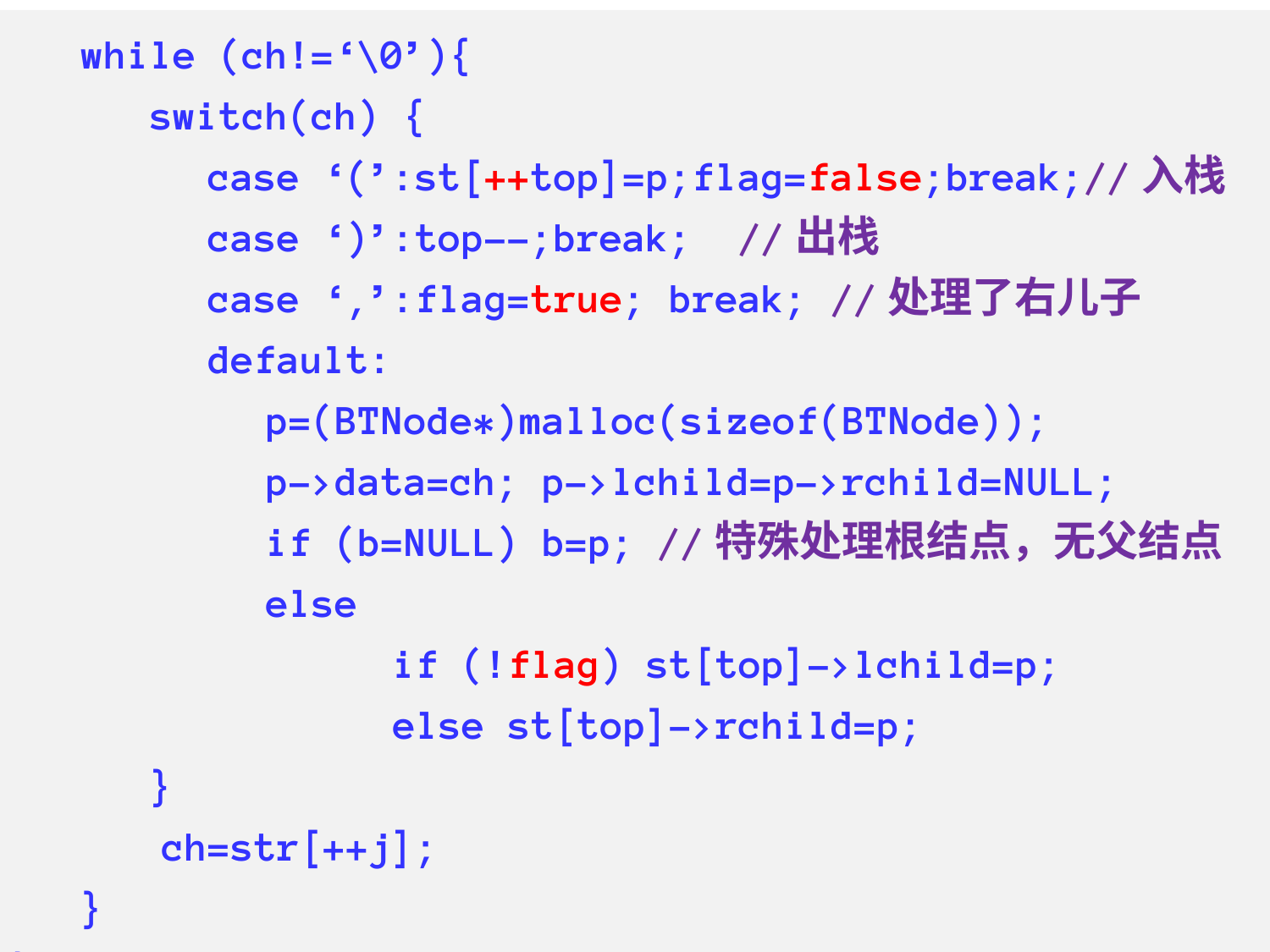

while (ch!=‘\0’){
      switch(ch) {
	   case ‘(’:st[++top]=p;flag=false;break;//入栈
	   case ‘)’:top--;break;  //出栈
	   case ‘,’:flag=true; break; //处理了右儿子
	   default:
		p=(BTNode*)malloc(sizeof(BTNode));
		p->data=ch; p->lchild=p->rchild=NULL;
		if (b=NULL) b=p; //特殊处理根结点，无父结点
		else
			if (!flag) st[top]->lchild=p;
			else st[top]->rchild=p;
      }
	 ch=str[++j];
   }
}